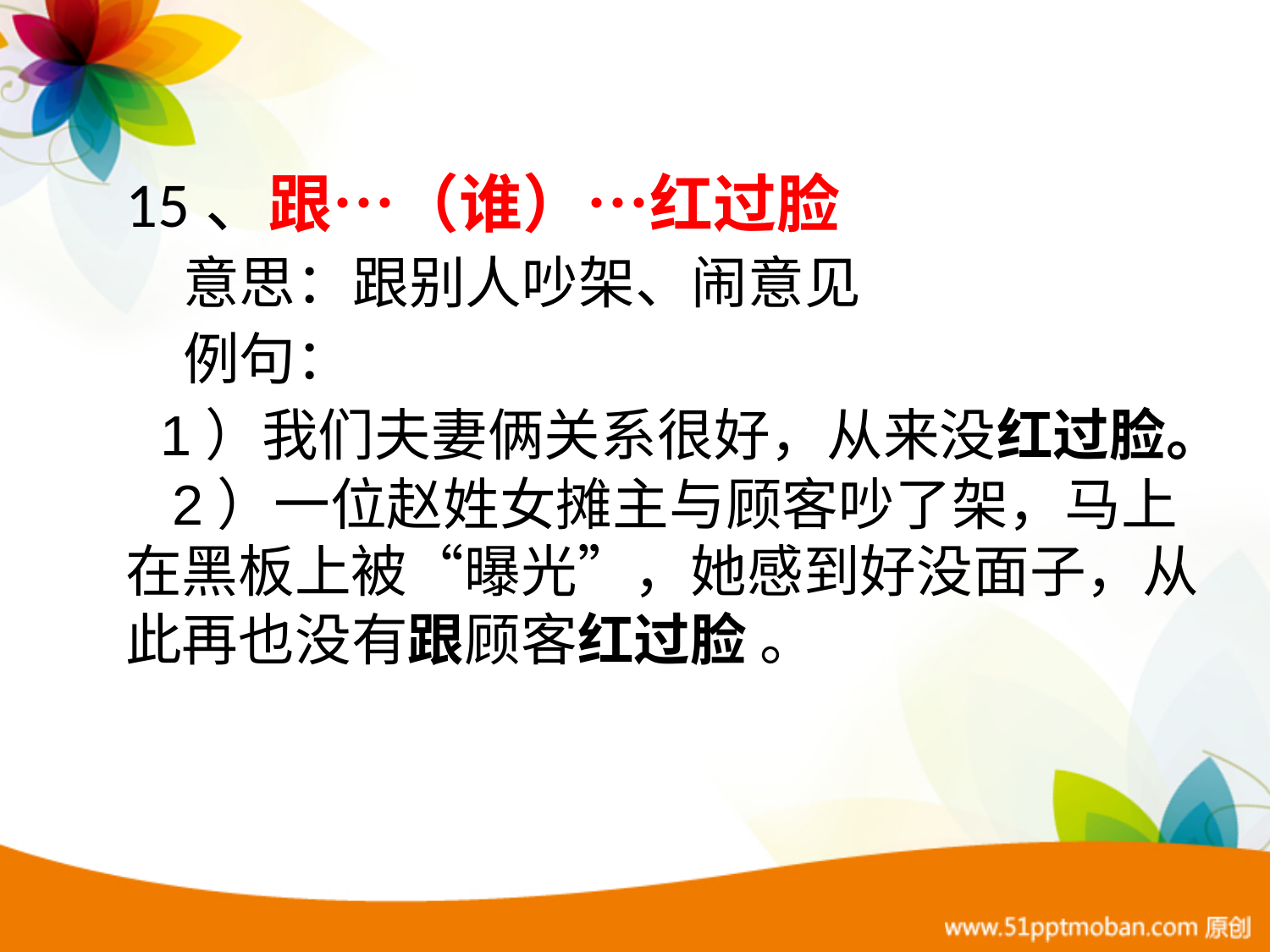

15、跟…（谁）…红过脸
   意思：跟别人吵架、闹意见
   例句：
  1）我们夫妻俩关系很好，从来没红过脸。
   2）一位赵姓女摊主与顾客吵了架，马上在黑板上被“曝光”，她感到好没面子，从此再也没有跟顾客红过脸 。